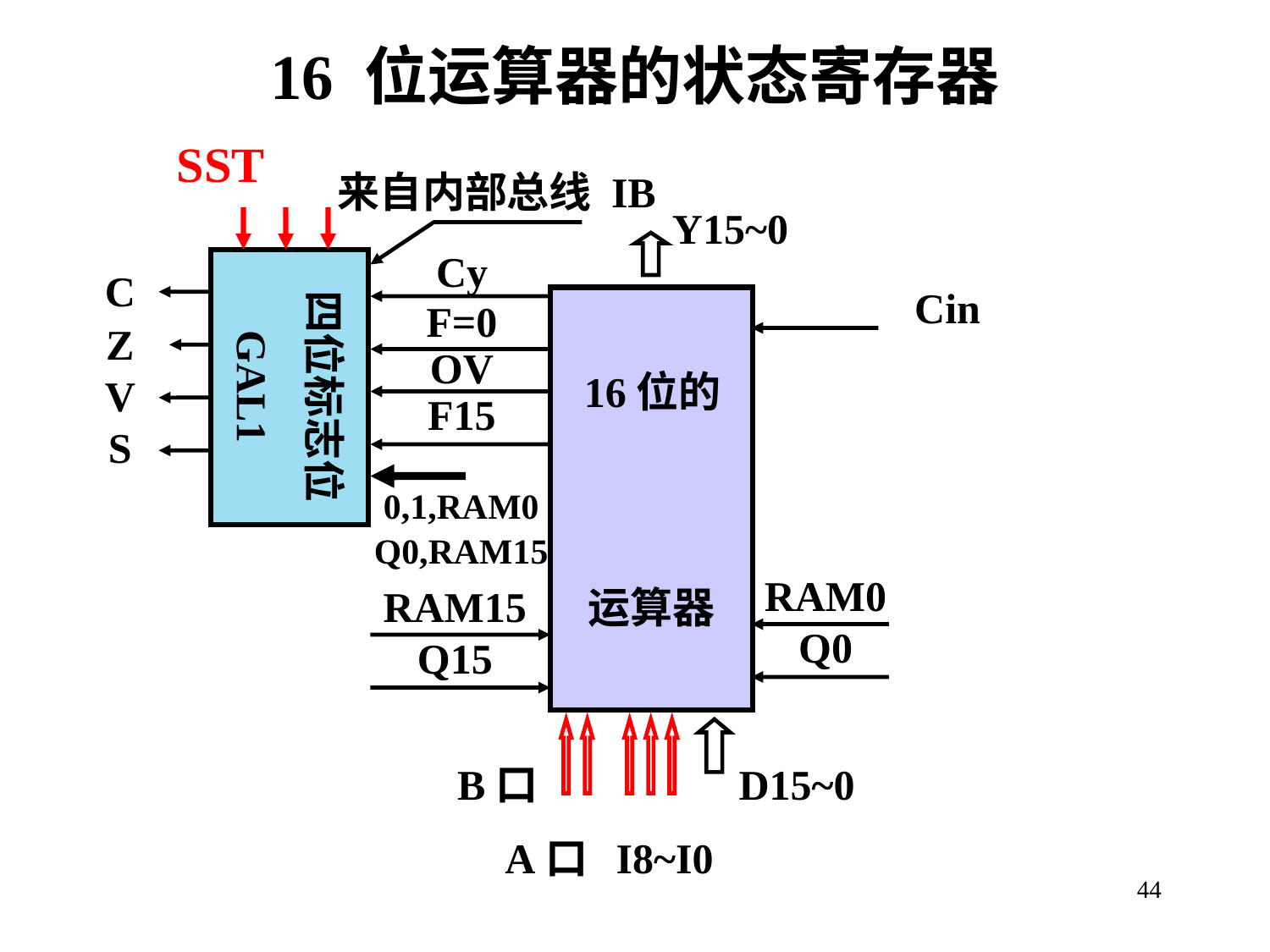

# 16 位运算器的状态寄存器
        SST
来自内部总线 IB
Y15~0

Cy
F=0
OV
F15

 四位标志位
GAL1
C
Z
V
S

  16位的

运算器

Cin

0,1,RAM0
Q0,RAM15

RAM0
Q0
RAM15
Q15

B口
D15~0
A口
I8~I0
44